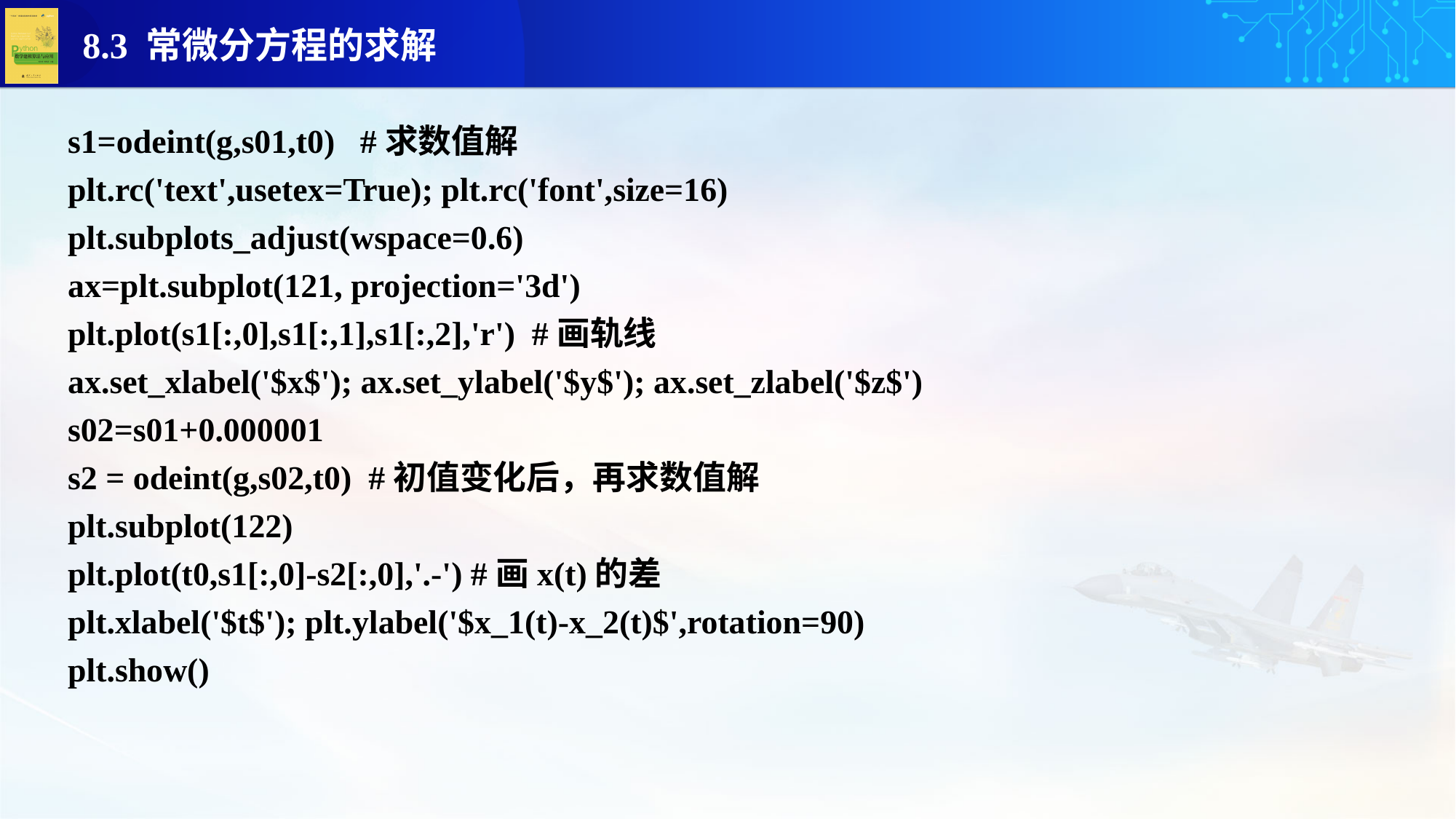

s1=odeint(g,s01,t0)   #求数值解
plt.rc('text',usetex=True); plt.rc('font',size=16)
plt.subplots_adjust(wspace=0.6)
ax=plt.subplot(121, projection='3d')
plt.plot(s1[:,0],s1[:,1],s1[:,2],'r')  #画轨线
ax.set_xlabel('$x$'); ax.set_ylabel('$y$'); ax.set_zlabel('$z$')
s02=s01+0.000001
s2 = odeint(g,s02,t0)  #初值变化后，再求数值解
plt.subplot(122)
plt.plot(t0,s1[:,0]-s2[:,0],'.-') #画x(t)的差
plt.xlabel('$t$'); plt.ylabel('$x_1(t)-x_2(t)$',rotation=90)
plt.show()